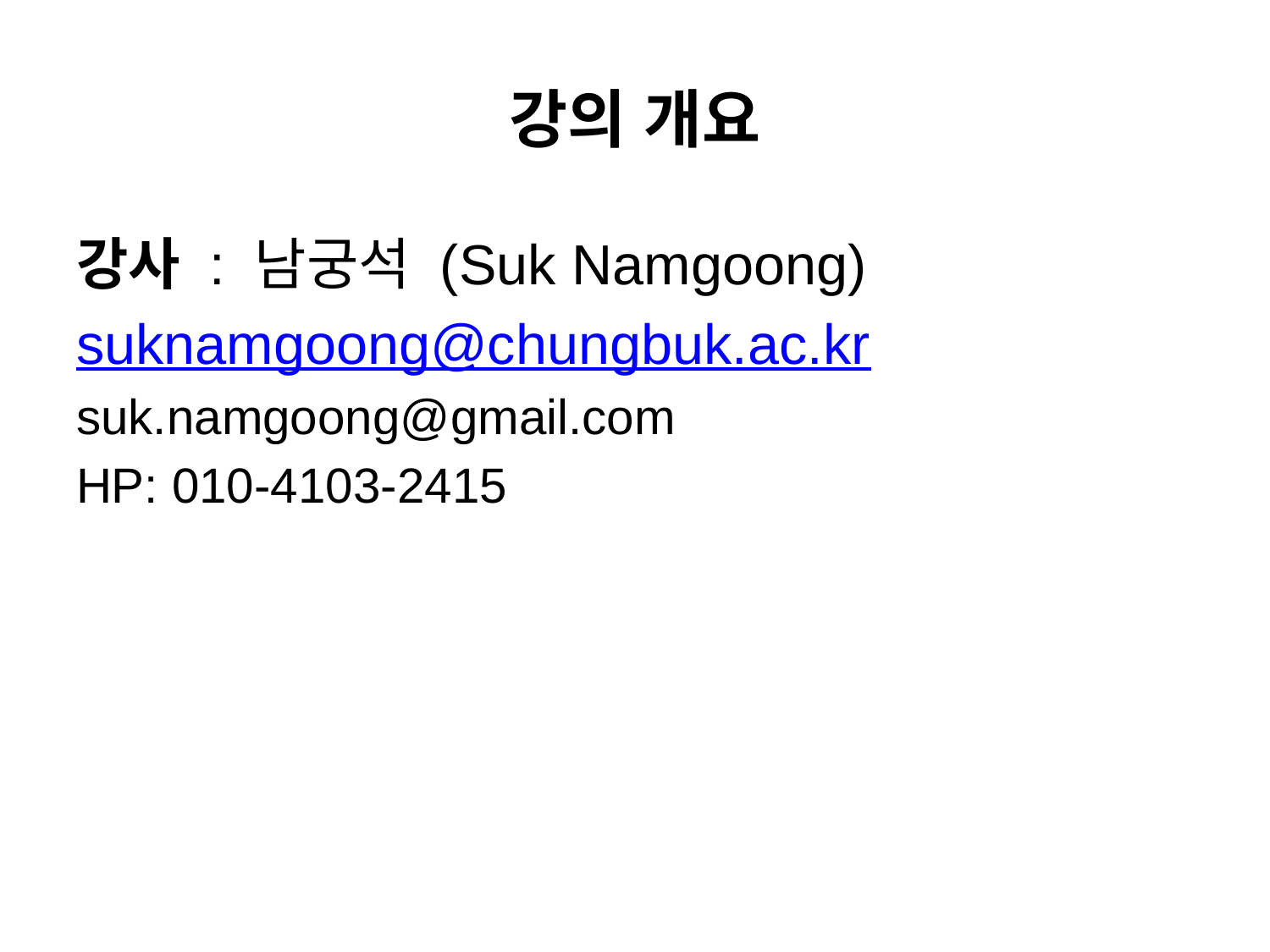

# 강의 개요
강사 : 남궁석 (Suk Namgoong)
suknamgoong@chungbuk.ac.kr
suk.namgoong@gmail.com
HP: 010-4103-2415